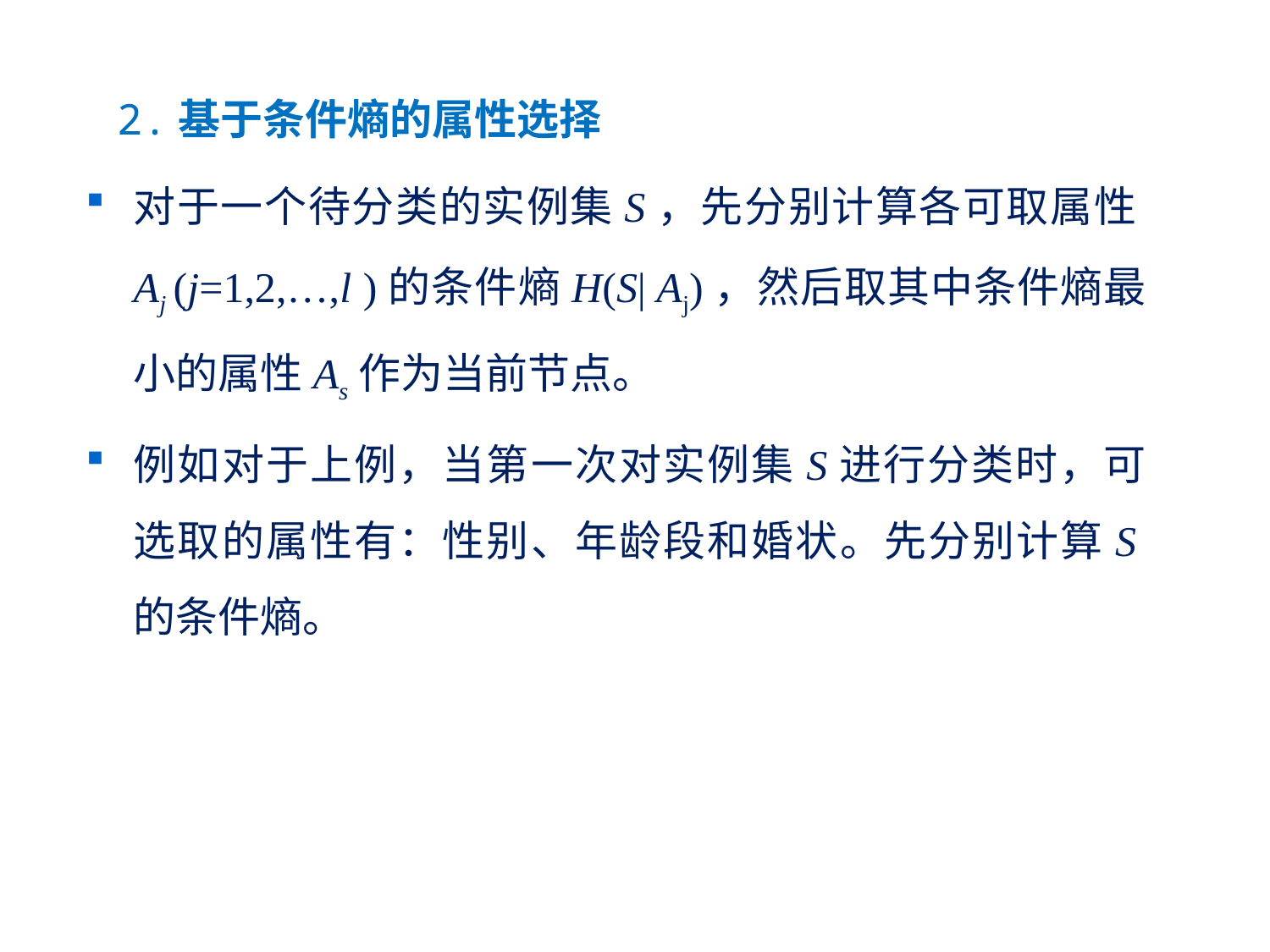

2.基于条件熵的属性选择
对于一个待分类的实例集S，先分别计算各可取属性Aj (j=1,2,…,l )的条件熵H(S| Aj)，然后取其中条件熵最小的属性As作为当前节点。
例如对于上例，当第一次对实例集S进行分类时，可选取的属性有：性别、年龄段和婚状。先分别计算S的条件熵。